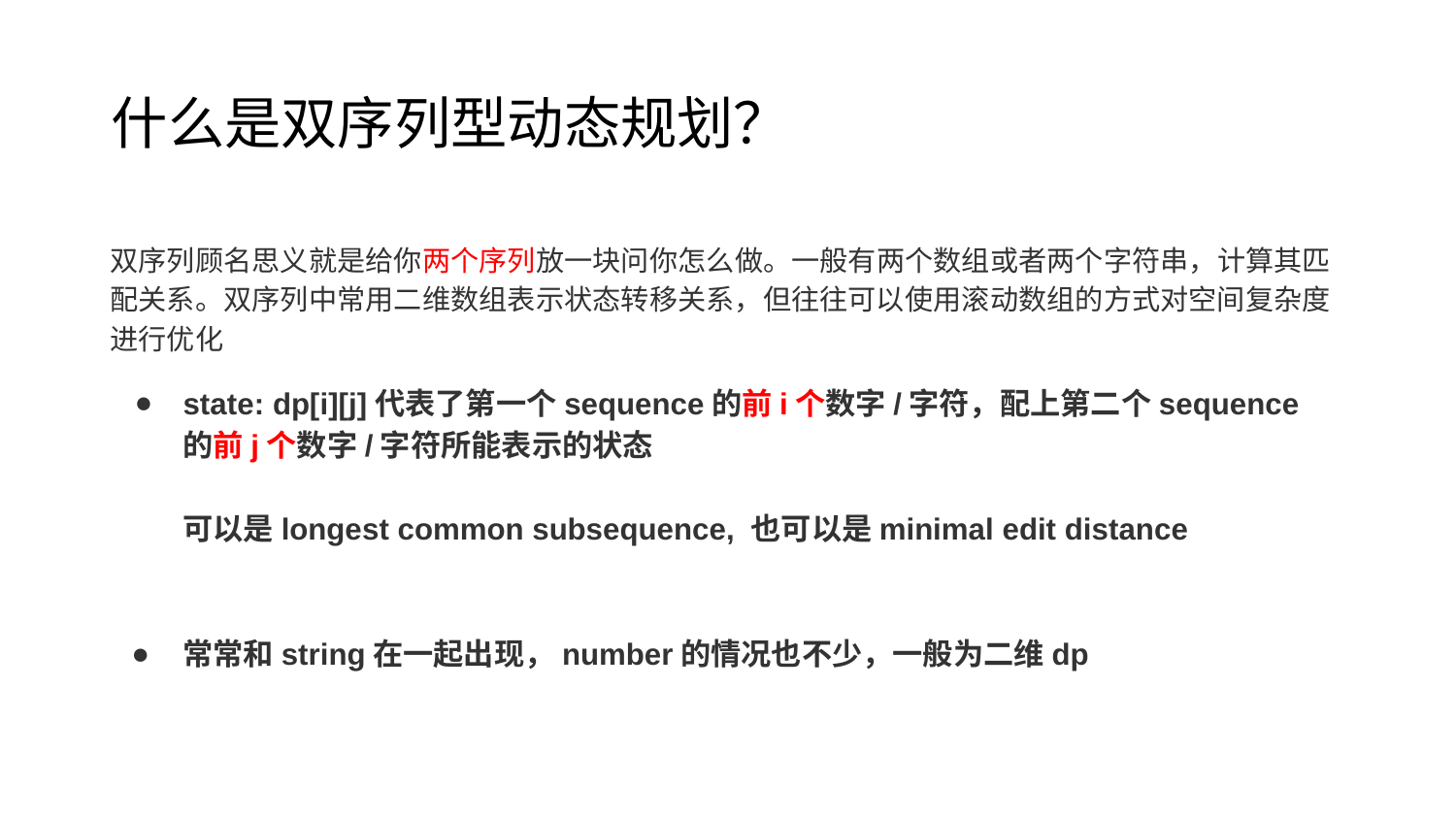

什么是双序列型动态规划？
双序列顾名思义就是给你两个序列放一块问你怎么做。一般有两个数组或者两个字符串，计算其匹配关系。双序列中常用二维数组表示状态转移关系，但往往可以使用滚动数组的方式对空间复杂度进行优化
state: dp[i][j]代表了第一个sequence的前i个数字/字符，配上第二个sequence的前j个数字/字符所能表示的状态
可以是longest common subsequence, 也可以是minimal edit distance
常常和string在一起出现，number的情况也不少，一般为二维dp